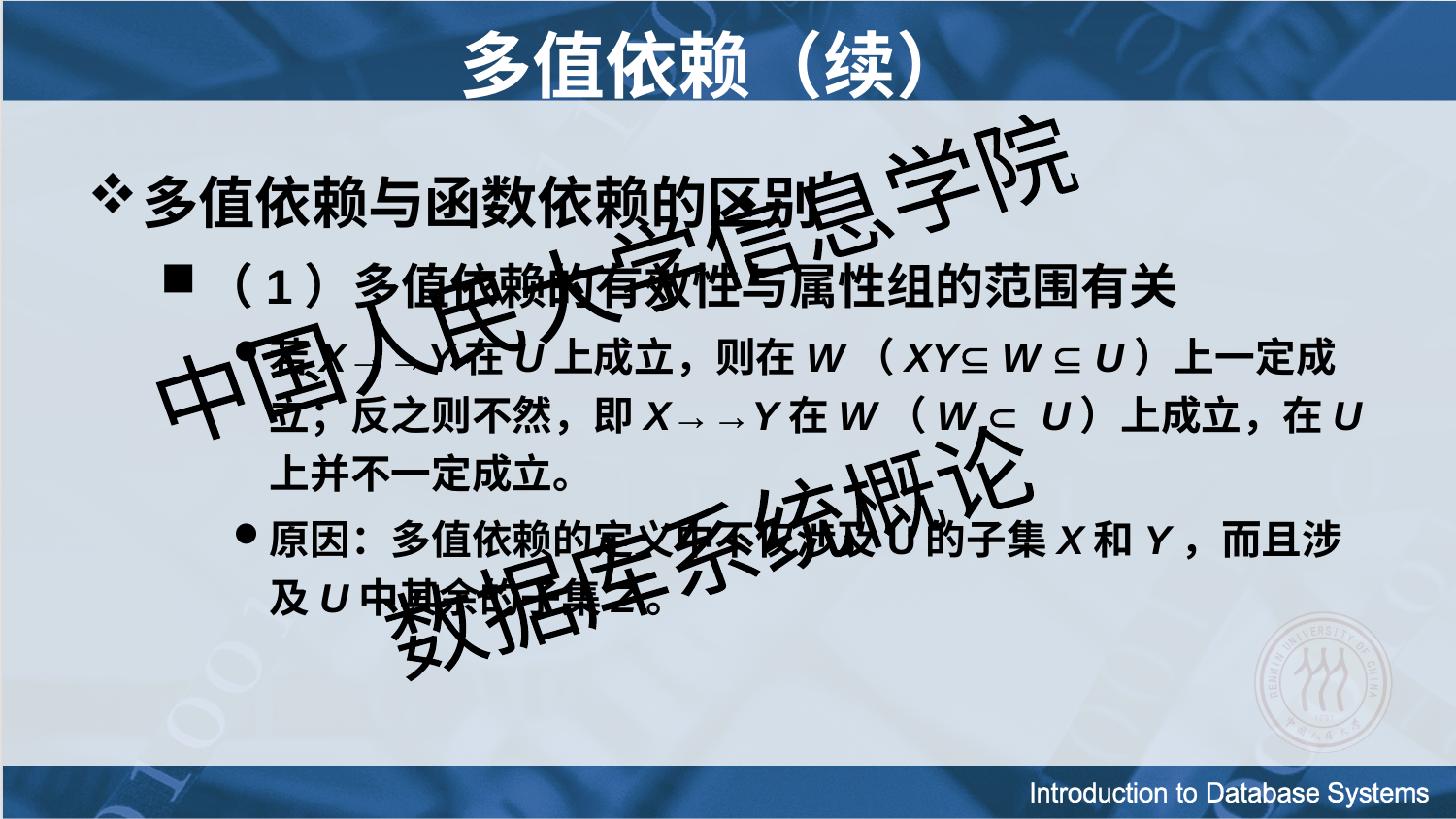

# 多值依赖（续）
多值依赖与函数依赖的区别
（1）多值依赖的有效性与属性组的范围有关
若X→→Y在U上成立，则在W（XY⊆ W ⊆ U）上一定成立；反之则不然，即X→→Y在W（W ⊂  U）上成立，在U上并不一定成立。
原因：多值依赖的定义中不仅涉及U的子集X和Y，而且涉及U中其余的子集Z。